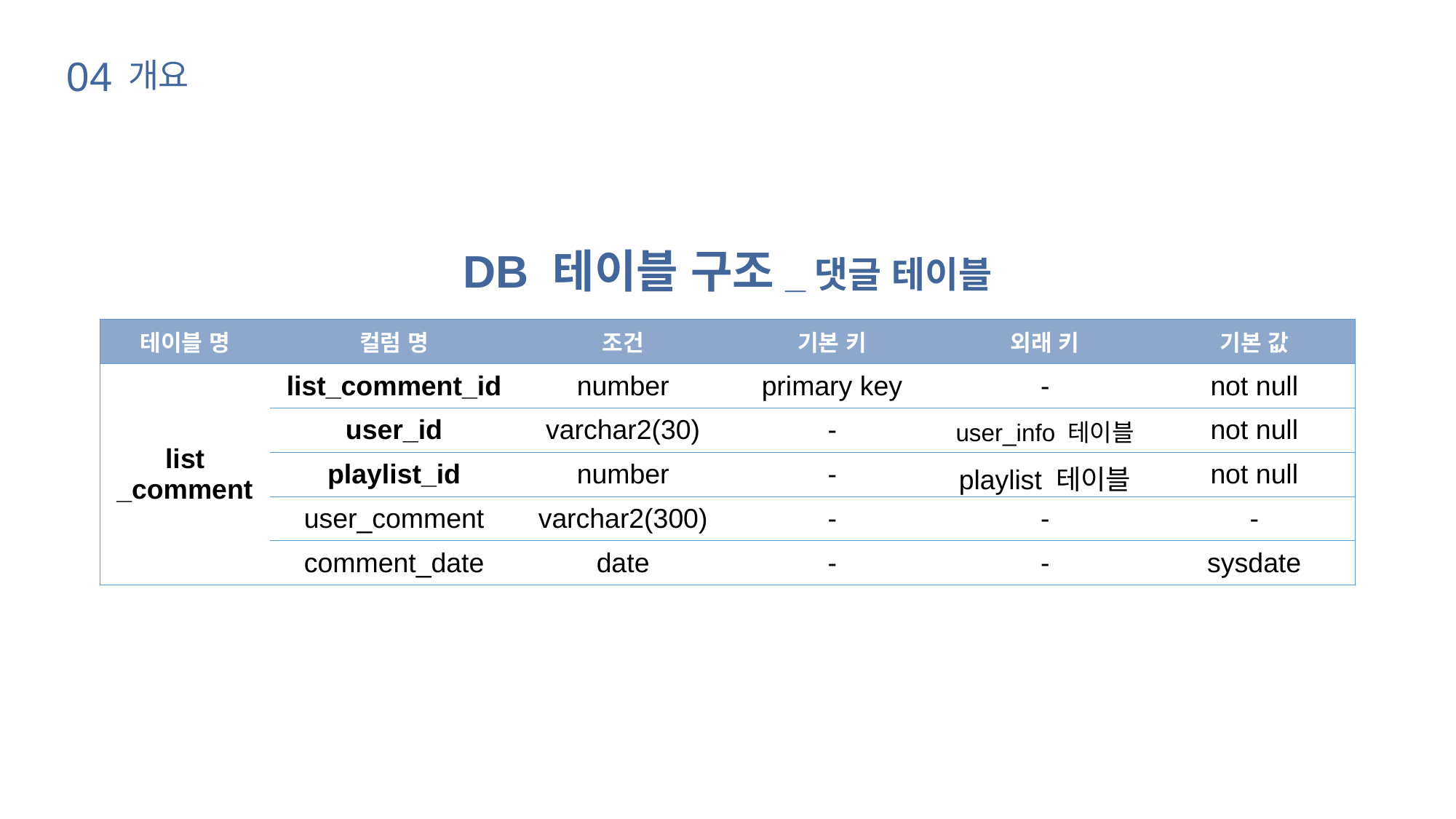

04
개요
DB 테이블 구조_댓글 테이블
| 테이블 명 | 컬럼 명 | 조건 | 기본 키 | 외래 키 | 기본 값 |
| --- | --- | --- | --- | --- | --- |
| list \_comment | list\_comment\_id | number | primary key | - | not null |
|  | user\_id | varchar2(30) | - | user\_info 테이블 | not null |
|  | playlist\_id | number | - | playlist 테이블 | not null |
|  | user\_comment | varchar2(300) | - | - | - |
|  | comment\_date | date | - | - | sysdate |